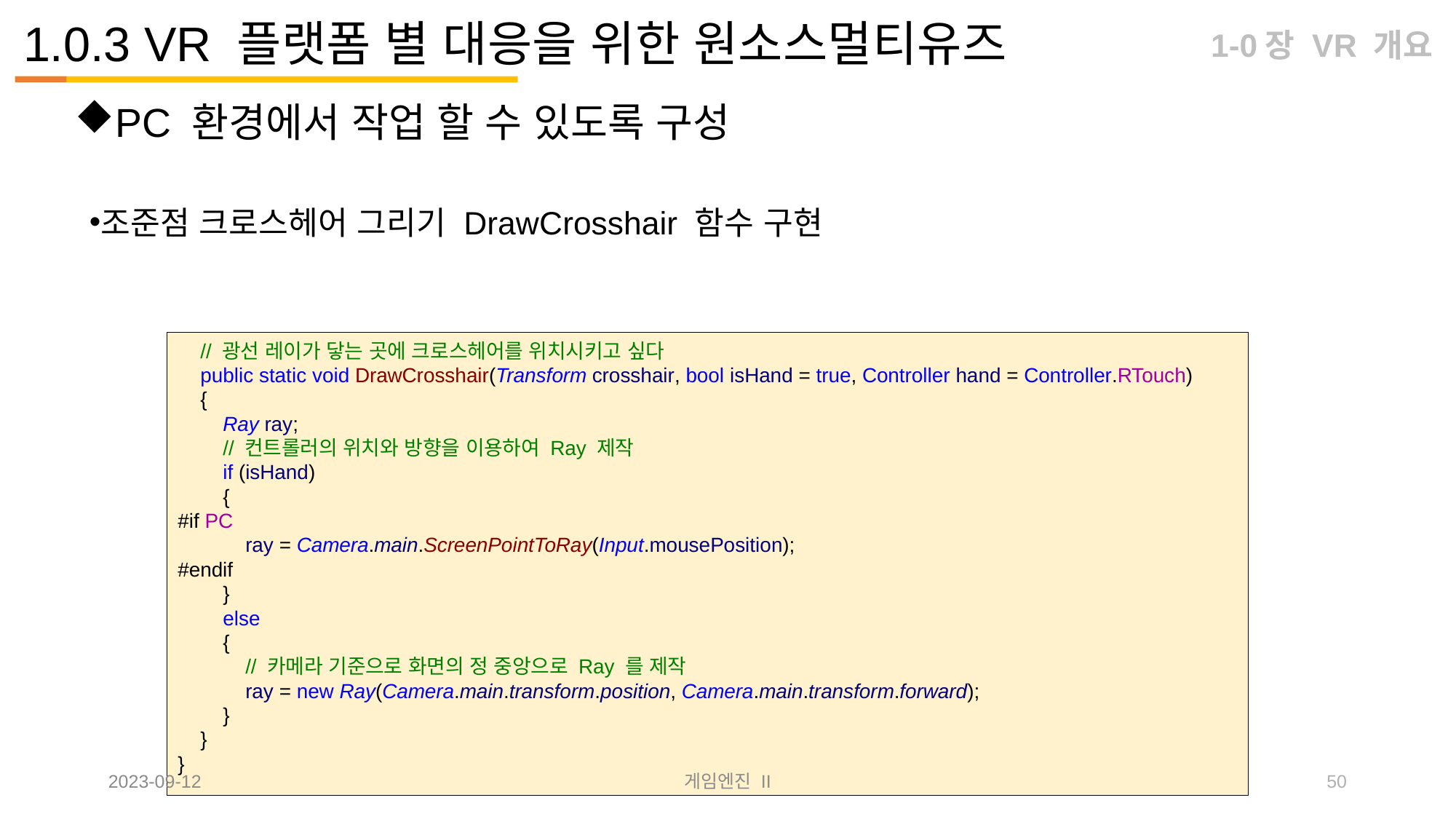

# 1.0.3 VR 플랫폼 별 대응을 위한 원소스멀티유즈
1-0장 VR 개요

PC 환경에서 작업 할 수 있도록 구성
조준점 크로스헤어 그리기 DrawCrosshair 함수 구현
    // 광선 레이가 닿는 곳에 크로스헤어를 위치시키고 싶다
    public static void DrawCrosshair(Transform crosshair, bool isHand = true, Controller hand = Controller.RTouch)
    {
        Ray ray;
        // 컨트롤러의 위치와 방향을 이용하여 Ray 제작
        if (isHand)
        {
#if PC
            ray = Camera.main.ScreenPointToRay(Input.mousePosition);
#endif
        }
        else
        {
            // 카메라 기준으로 화면의 정 중앙으로 Ray 를 제작
            ray = new Ray(Camera.main.transform.position, Camera.main.transform.forward);
        }
    }
}
2023-09-12
게임엔진 II
50